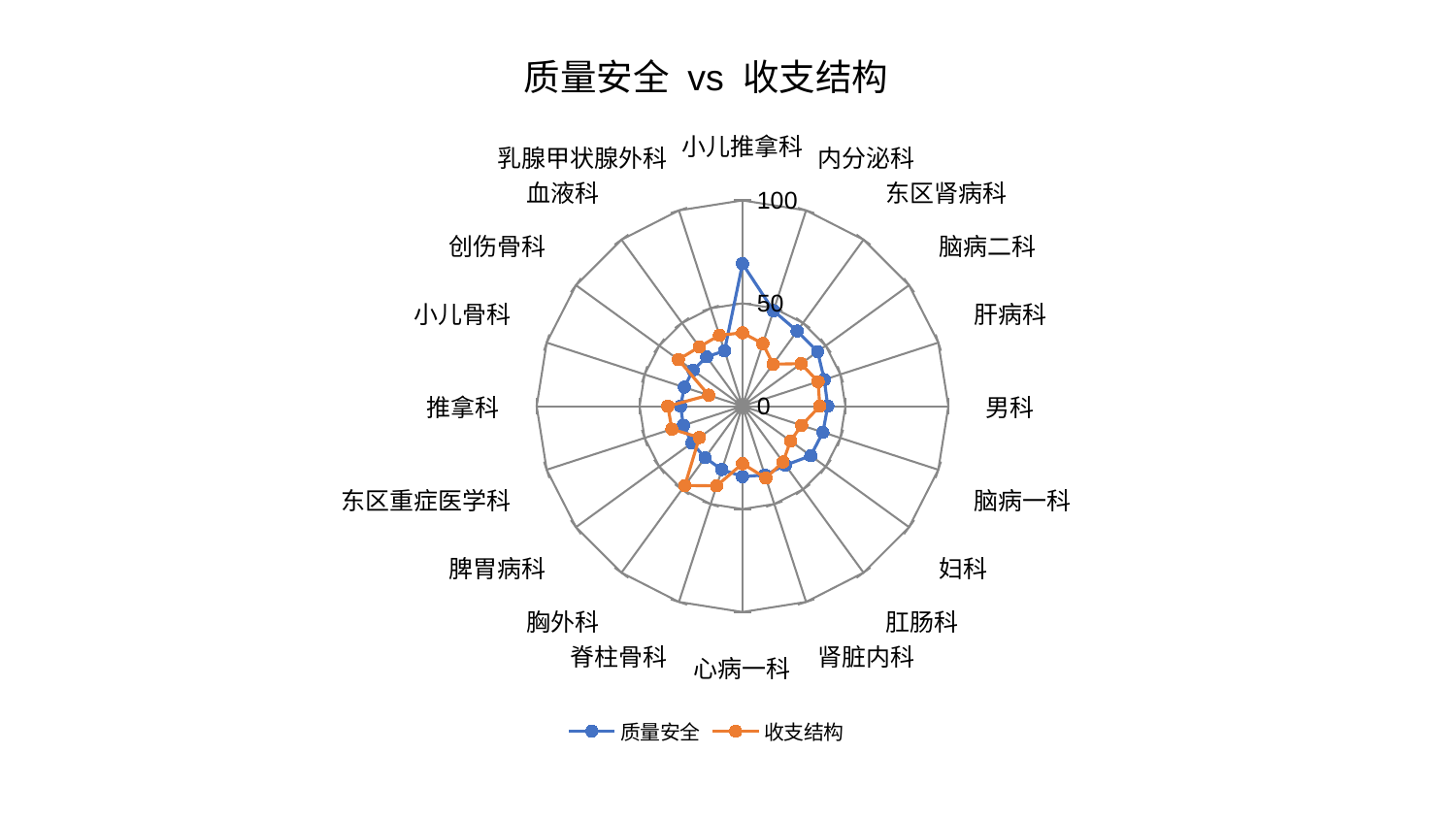

### Chart: 质量安全 vs 收支结构

| Category | 质量安全 | 收支结构 |
|---|---|---|
| 小儿推拿科 | 69.21862965486271 | 35.63556584076238 |
| 内分泌科 | 48.761950582508106 | 31.9878214165013 |
| 东区肾病科 | 45.140386438060304 | 25.224935309447588 |
| 脑病二科 | 45.10355414565082 | 35.18577347060973 |
| 肝病科 | 41.788952491124725 | 38.593811008930054 |
| 男科 | 41.41038420541579 | 37.5667177205427 |
| 脑病一科 | 41.076330598537574 | 30.168495627109692 |
| 妇科 | 40.9751018404622 | 28.83487898552096 |
| 肛肠科 | 35.4493068884678 | 33.5069423454654 |
| 肾脏内科 | 35.15852303330725 | 36.75444936091149 |
| 心病一科 | 34.204781822665765 | 27.94369925013093 |
| 脊柱骨科 | 32.3836564768763 | 40.70756443753786 |
| 胸外科 | 30.94091411020525 | 47.63371159939549 |
| 脾胃病科 | 30.371393576466595 | 25.92281626596143 |
| 东区重症医学科 | 30.22355348229046 | 36.088694844349284 |
| 推拿科 | 30.090849241472217 | 36.298433557196866 |
| 小儿骨科 | 29.750695413097834 | 17.252604576237225 |
| 创伤骨科 | 29.738141333344316 | 38.517731350672584 |
| 血液科 | 29.639747669505205 | 35.63979674128324 |
| 乳腺甲状腺外科 | 28.258935553608488 | 36.243377148041795 |
5